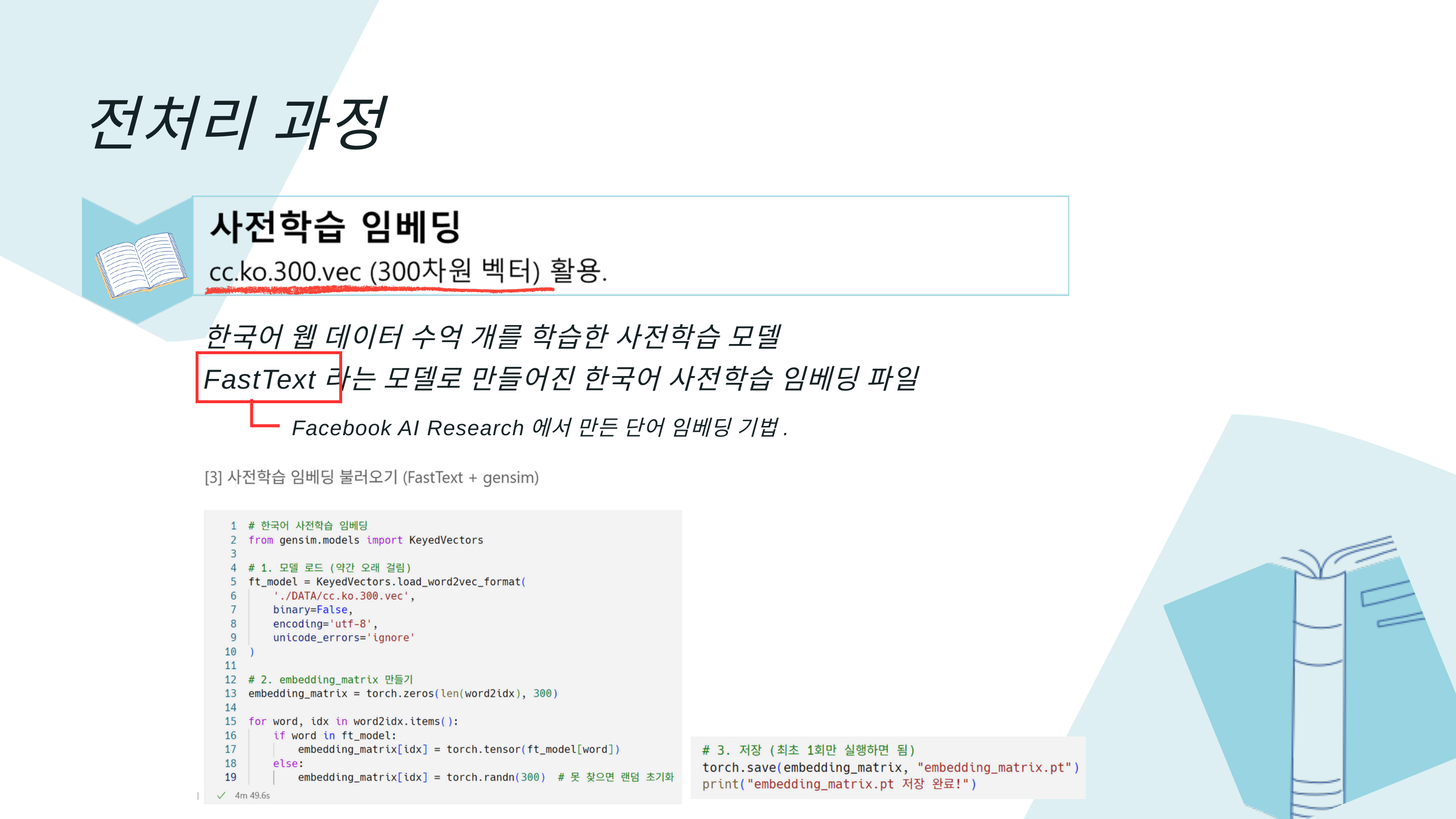

전처리 과정

한국어 웹 데이터 수억 개를 학습한 사전학습 모델
FastText라는 모델로 만들어진 한국어 사전학습 임베딩 파일

Facebook AI Research에서 만든 단어 임베딩 기법.